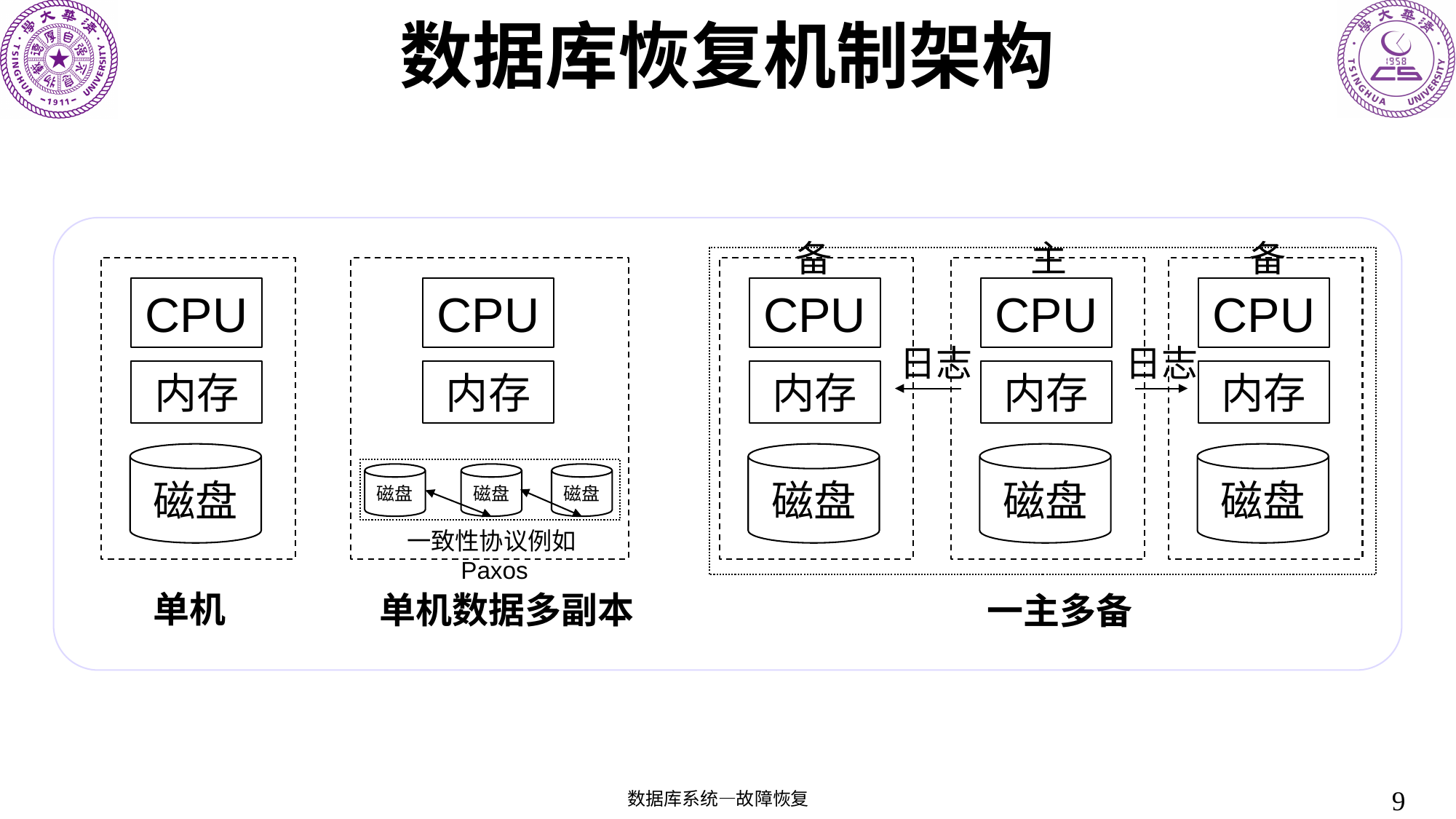

# 数据库恢复机制架构

备
主
备

CPU
CPU
CPU
日志
日志
内存
内存
内存
磁盘
磁盘
磁盘
一主多备

CPU
内存
磁盘
单机

CPU
内存

磁盘
磁盘
磁盘
一致性协议例如Paxos
单机数据多副本
9
数据库系统—故障恢复